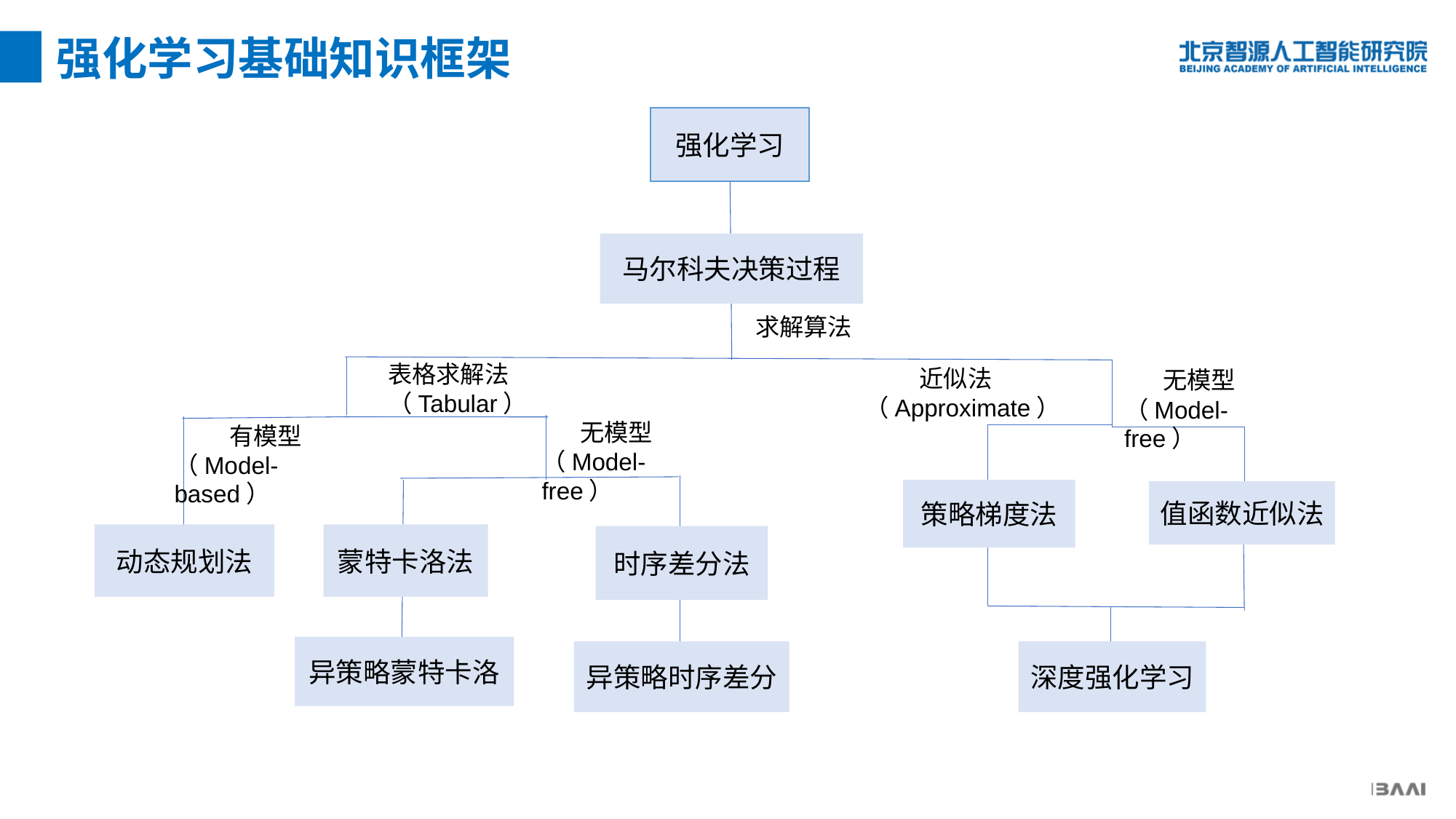

强化学习基础知识框架
强化学习
马尔科夫决策过程
求解算法
表格求解法
（Tabular）
         近似法（Approximate）
      无模型
（Model-free）
      无模型
（Model-free）
         有模型
（Model-based）
策略梯度法
值函数近似法
动态规划法
蒙特卡洛法
时序差分法
异策略蒙特卡洛
异策略时序差分
深度强化学习